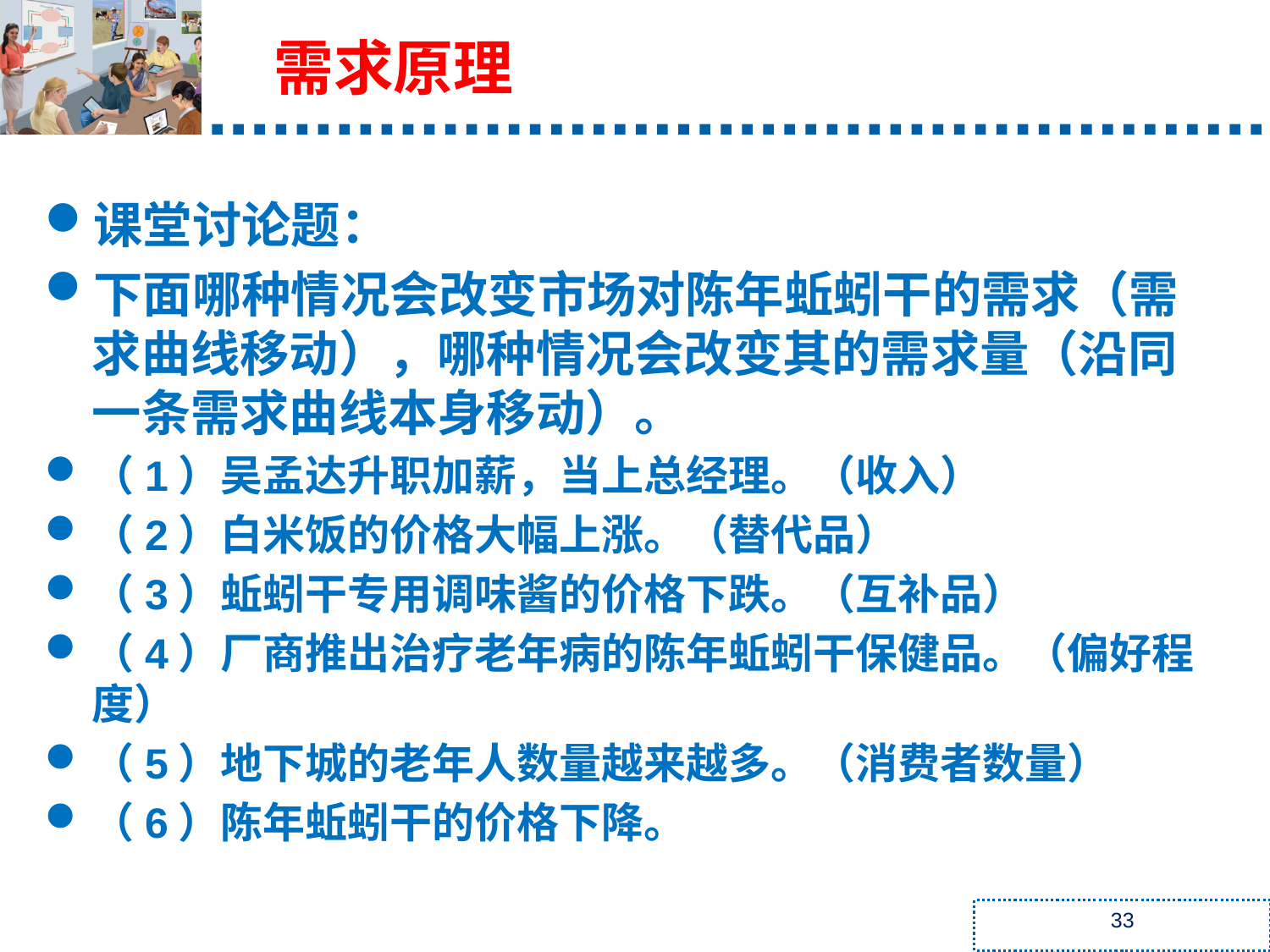

需求原理
课堂讨论题：
下面哪种情况会改变市场对陈年蚯蚓干的需求（需求曲线移动），哪种情况会改变其的需求量（沿同一条需求曲线本身移动）。
（1）吴孟达升职加薪，当上总经理。（收入）
（2）白米饭的价格大幅上涨。（替代品）
（3）蚯蚓干专用调味酱的价格下跌。（互补品）
（4）厂商推出治疗老年病的陈年蚯蚓干保健品。（偏好程度）
（5）地下城的老年人数量越来越多。（消费者数量）
（6）陈年蚯蚓干的价格下降。

33